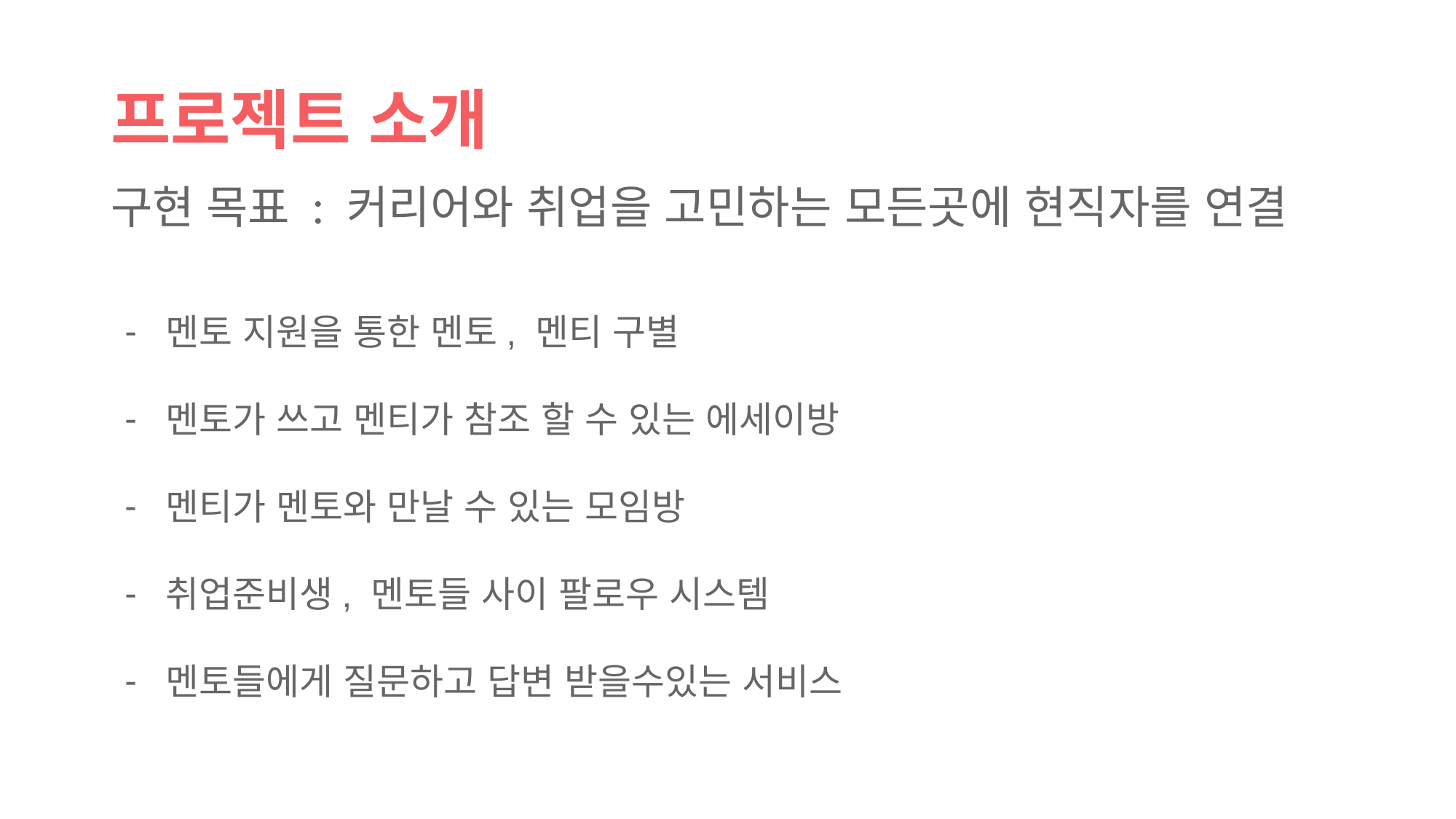

# 프로젝트 소개
구현 목표 : 커리어와 취업을 고민하는 모든곳에 현직자를 연결
멘토 지원을 통한 멘토, 멘티 구별
멘토가 쓰고 멘티가 참조 할 수 있는 에세이방
멘티가 멘토와 만날 수 있는 모임방
취업준비생, 멘토들 사이 팔로우 시스템
멘토들에게 질문하고 답변 받을수있는 서비스